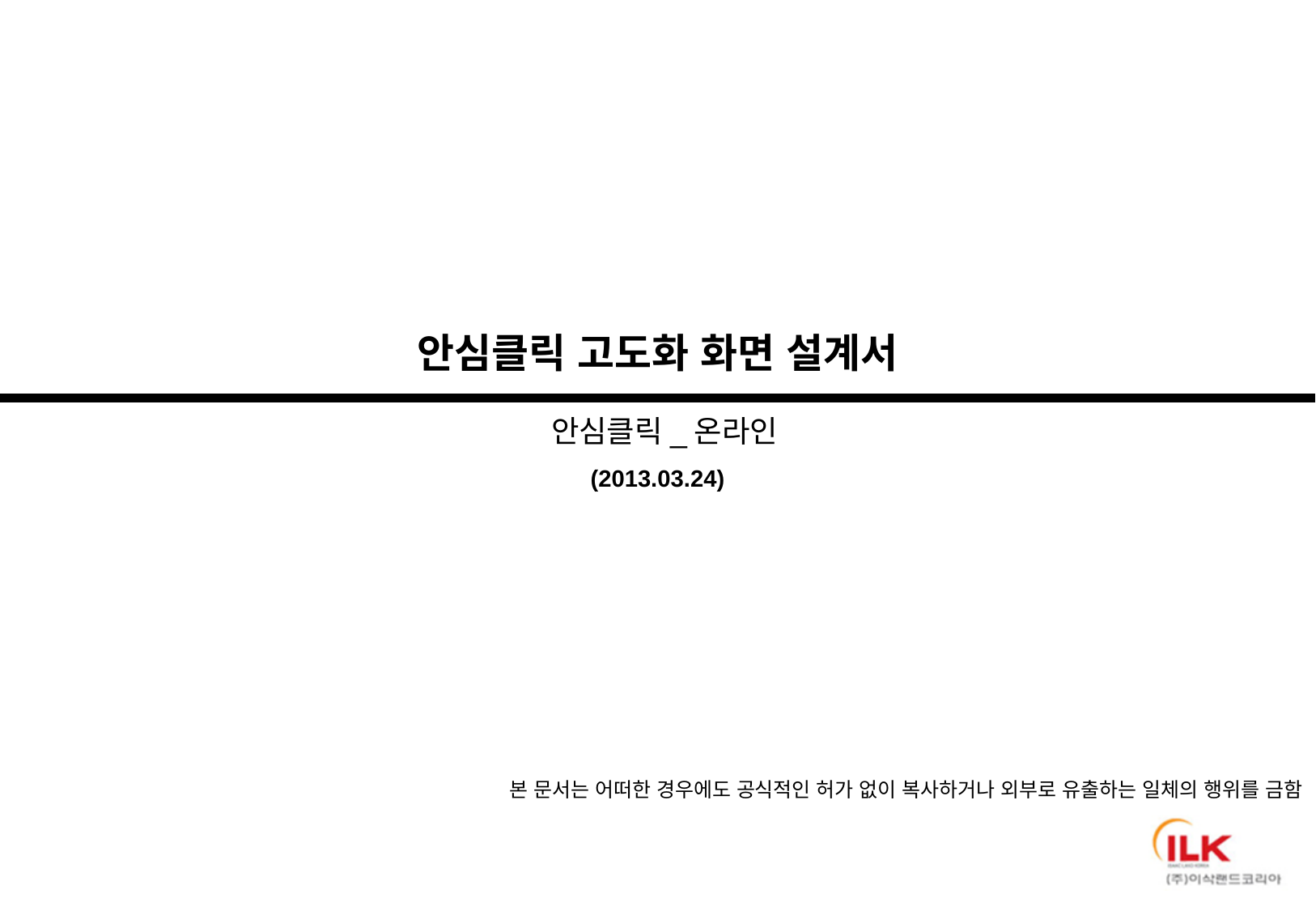

안심클릭 고도화 화면 설계서
 안심클릭_온라인
(2013.03.24)
본 문서는 어떠한 경우에도 공식적인 허가 없이 복사하거나 외부로 유출하는 일체의 행위를 금함